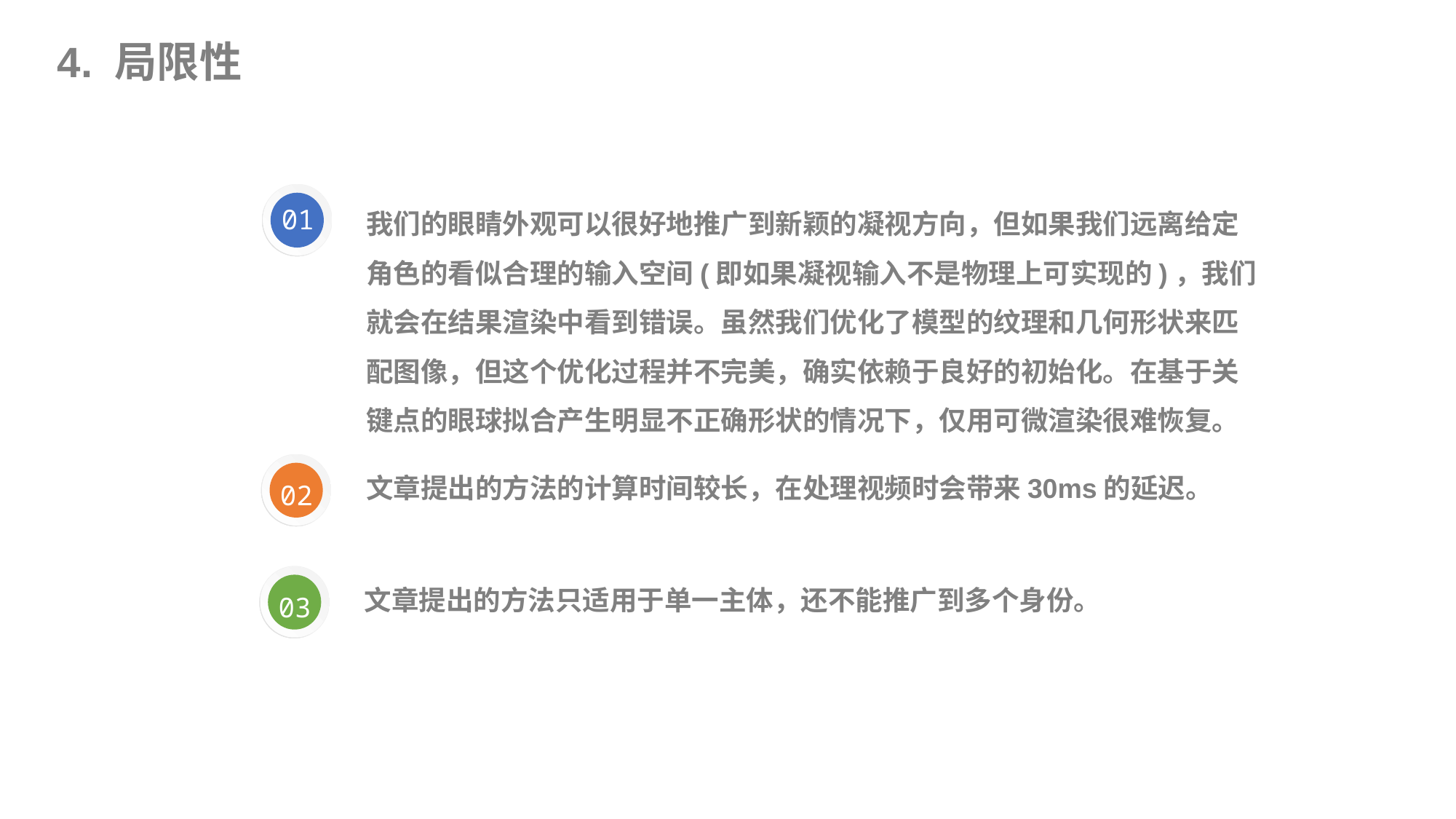

4. 局限性

我们的眼睛外观可以很好地推广到新颖的凝视方向，但如果我们远离给定角色的看似合理的输入空间(即如果凝视输入不是物理上可实现的)，我们就会在结果渲染中看到错误。虽然我们优化了模型的纹理和几何形状来匹配图像，但这个优化过程并不完美，确实依赖于良好的初始化。在基于关键点的眼球拟合产生明显不正确形状的情况下，仅用可微渲染很难恢复。

01

02
文章提出的方法的计算时间较长，在处理视频时会带来30ms的延迟。

03
文章提出的方法只适用于单一主体，还不能推广到多个身份。